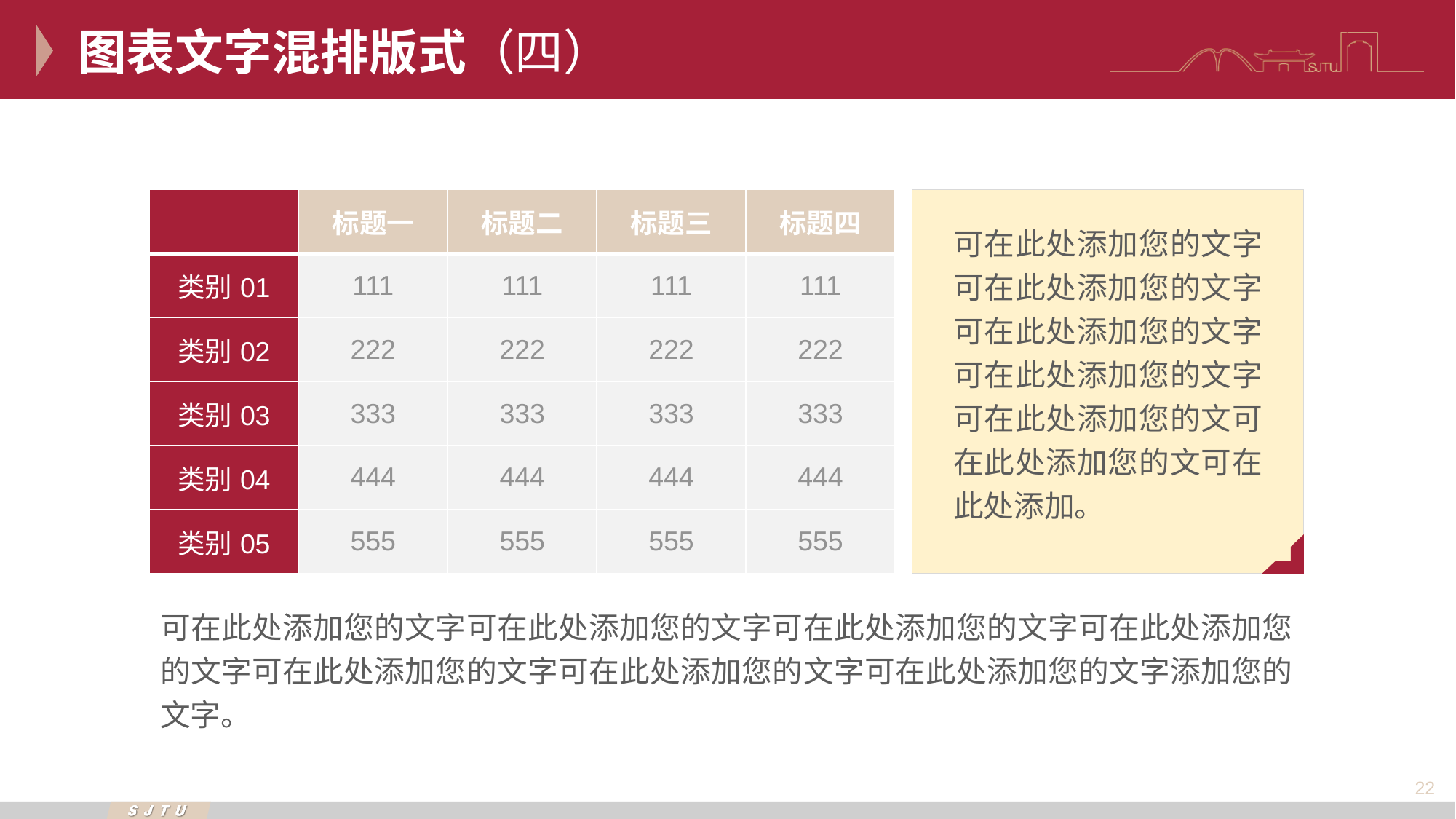

图表文字混排版式（四）
|  | 标题一 | 标题二 | 标题三 | 标题四 |
| --- | --- | --- | --- | --- |
| 类别01 | 111 | 111 | 111 | 111 |
| 类别02 | 222 | 222 | 222 | 222 |
| 类别03 | 333 | 333 | 333 | 333 |
| 类别04 | 444 | 444 | 444 | 444 |
| 类别05 | 555 | 555 | 555 | 555 |

可在此处添加您的文字可在此处添加您的文字可在此处添加您的文字可在此处添加您的文字可在此处添加您的文可在此处添加您的文可在此处添加。
可在此处添加您的文字可在此处添加您的文字可在此处添加您的文字可在此处添加您的文字可在此处添加您的文字可在此处添加您的文字可在此处添加您的文字添加您的文字。
22